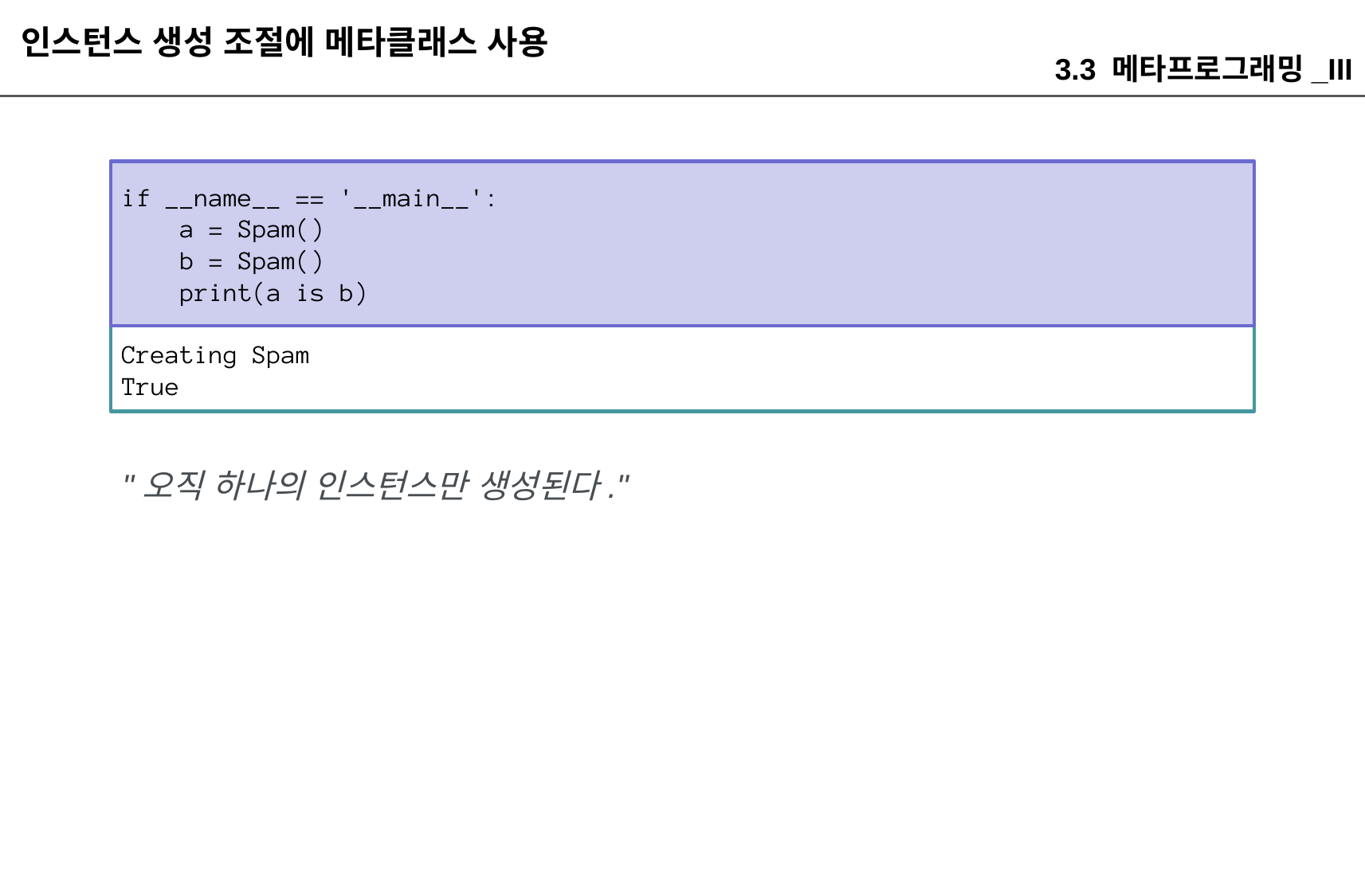

인스턴스 생성 조절에 메타클래스 사용
3.3 메타프로그래밍_III
if __name__ == '__main__':
    a = Spam()
    b = Spam()
    print(a is b)
Creating Spam
True
"오직 하나의 인스턴스만 생성된다."